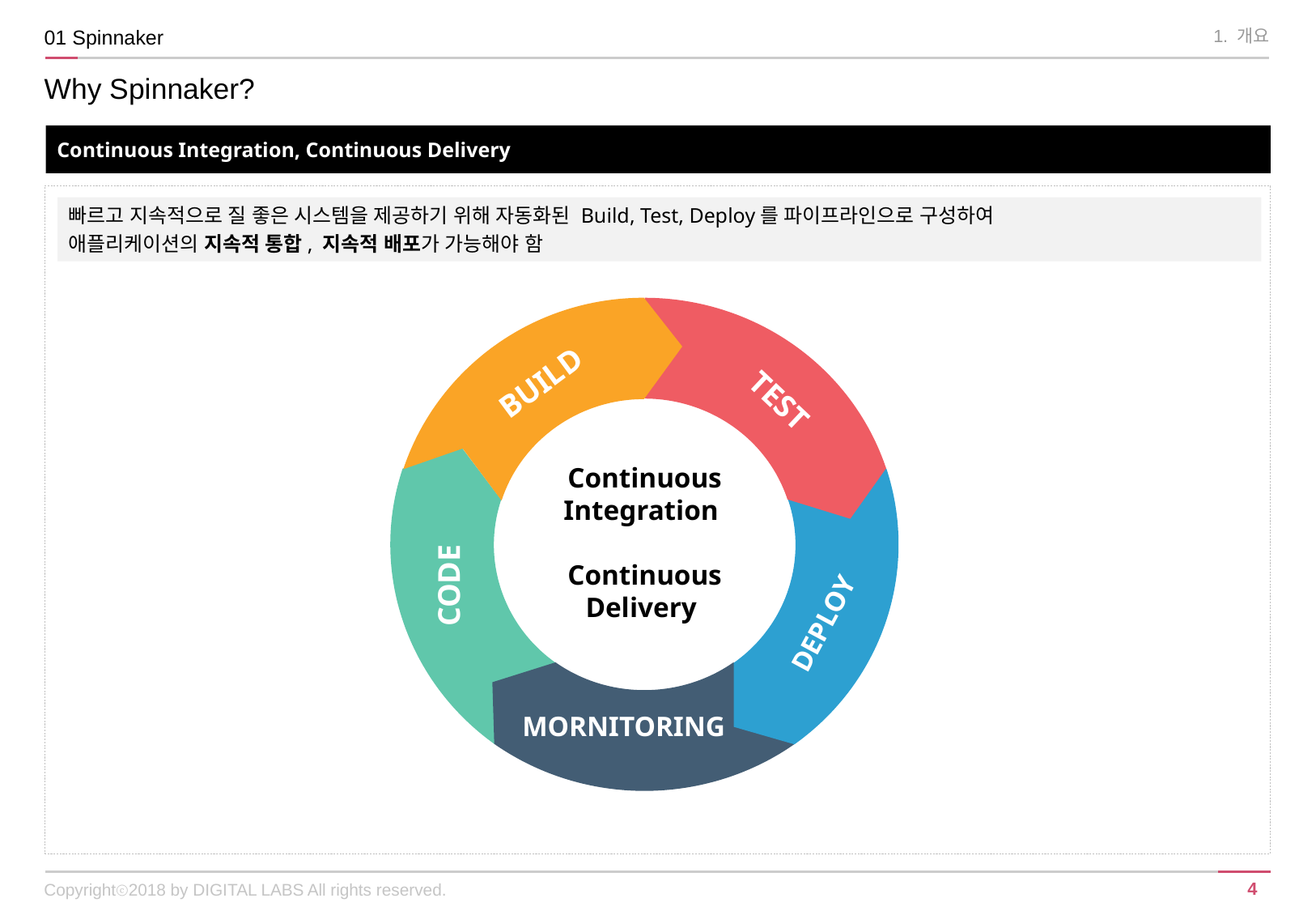

01 Spinnaker
1. 개요
Why Spinnaker?
Continuous Integration, Continuous Delivery
빠르고 지속적으로 질 좋은 시스템을 제공하기 위해 자동화된 Build, Test, Deploy를 파이프라인으로 구성하여
애플리케이션의 지속적 통합, 지속적 배포가 가능해야 함

BUILD
TEST
Continuous Integration

Continuous Delivery
CODE
DEPLOY
MORNITORING
Copyrightⓒ2018 by DIGITAL LABS All rights reserved.